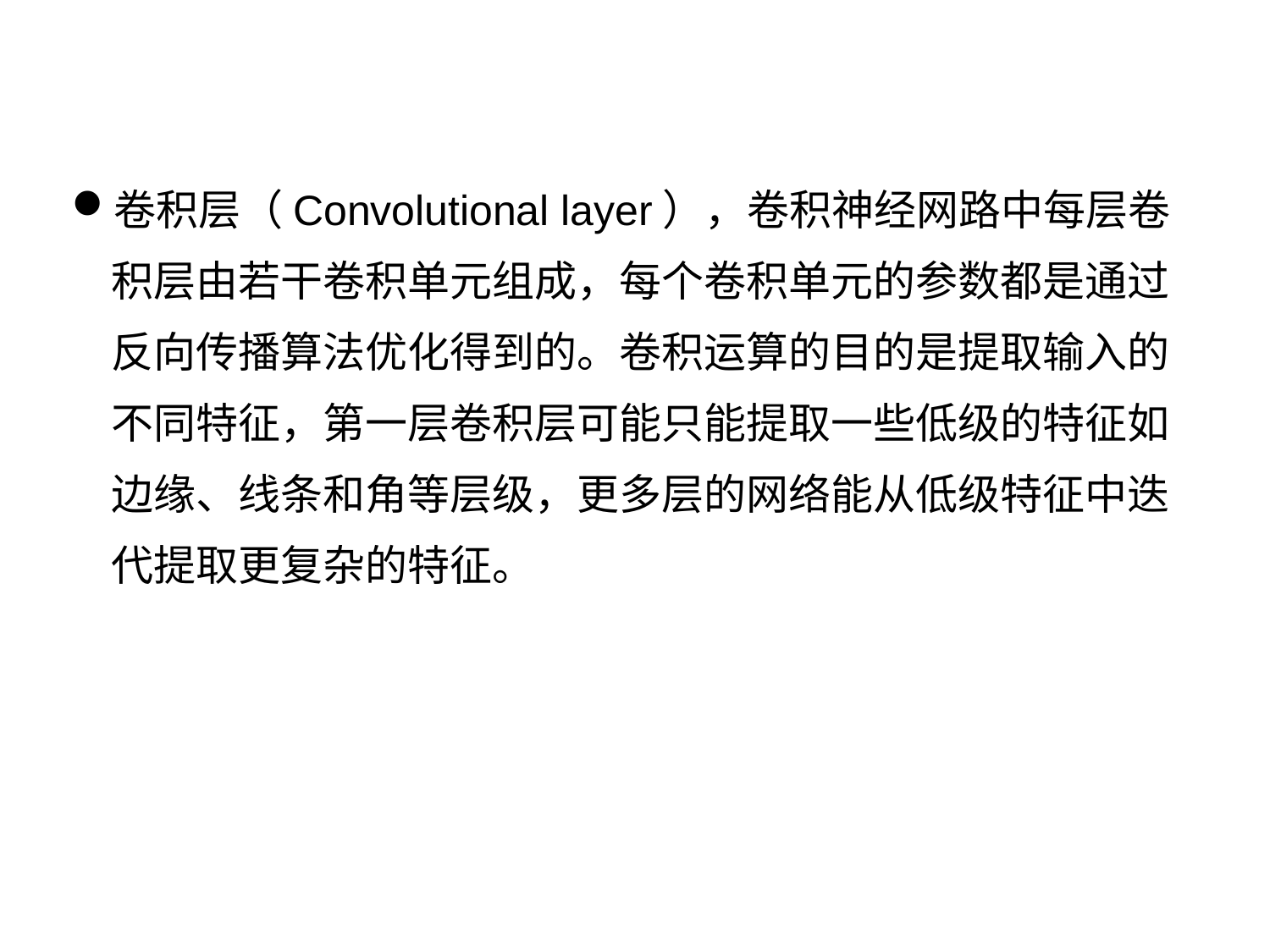

卷积层（Convolutional layer），卷积神经网路中每层卷积层由若干卷积单元组成，每个卷积单元的参数都是通过反向传播算法优化得到的。卷积运算的目的是提取输入的不同特征，第一层卷积层可能只能提取一些低级的特征如边缘、线条和角等层级，更多层的网络能从低级特征中迭代提取更复杂的特征。